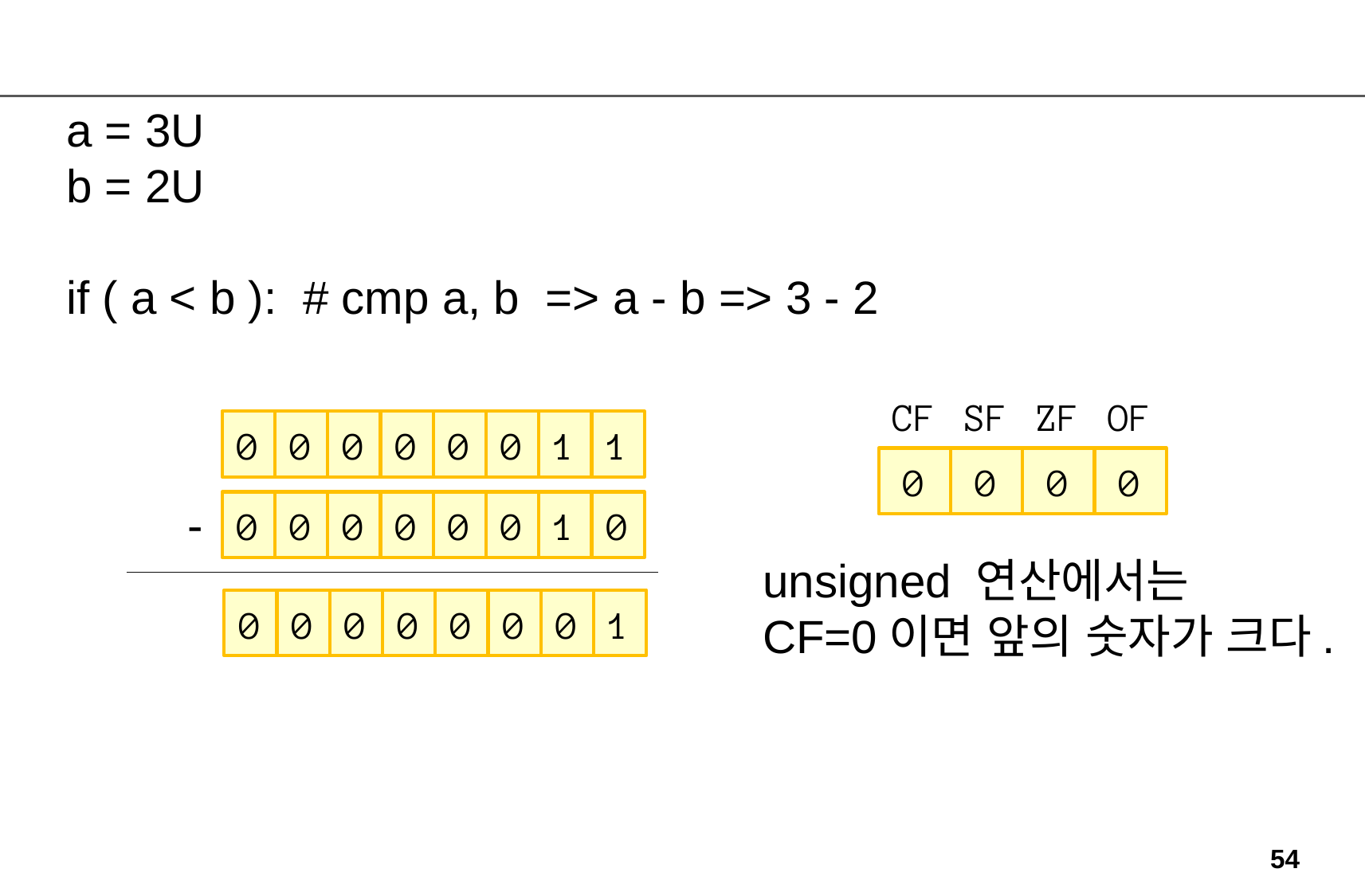

a = 3U
b = 2U

if ( a < b ):  # cmp a, b  => a - b => 3 - 2

CF
SF
ZF
OF
0
0
0
0
0
0
1
1
0
0
0
0
-
0
0
0
0
0
0
1
0
unsigned 연산에서는
CF=0이면 앞의 숫자가 크다.
0
0
0
0
0
0
0
1